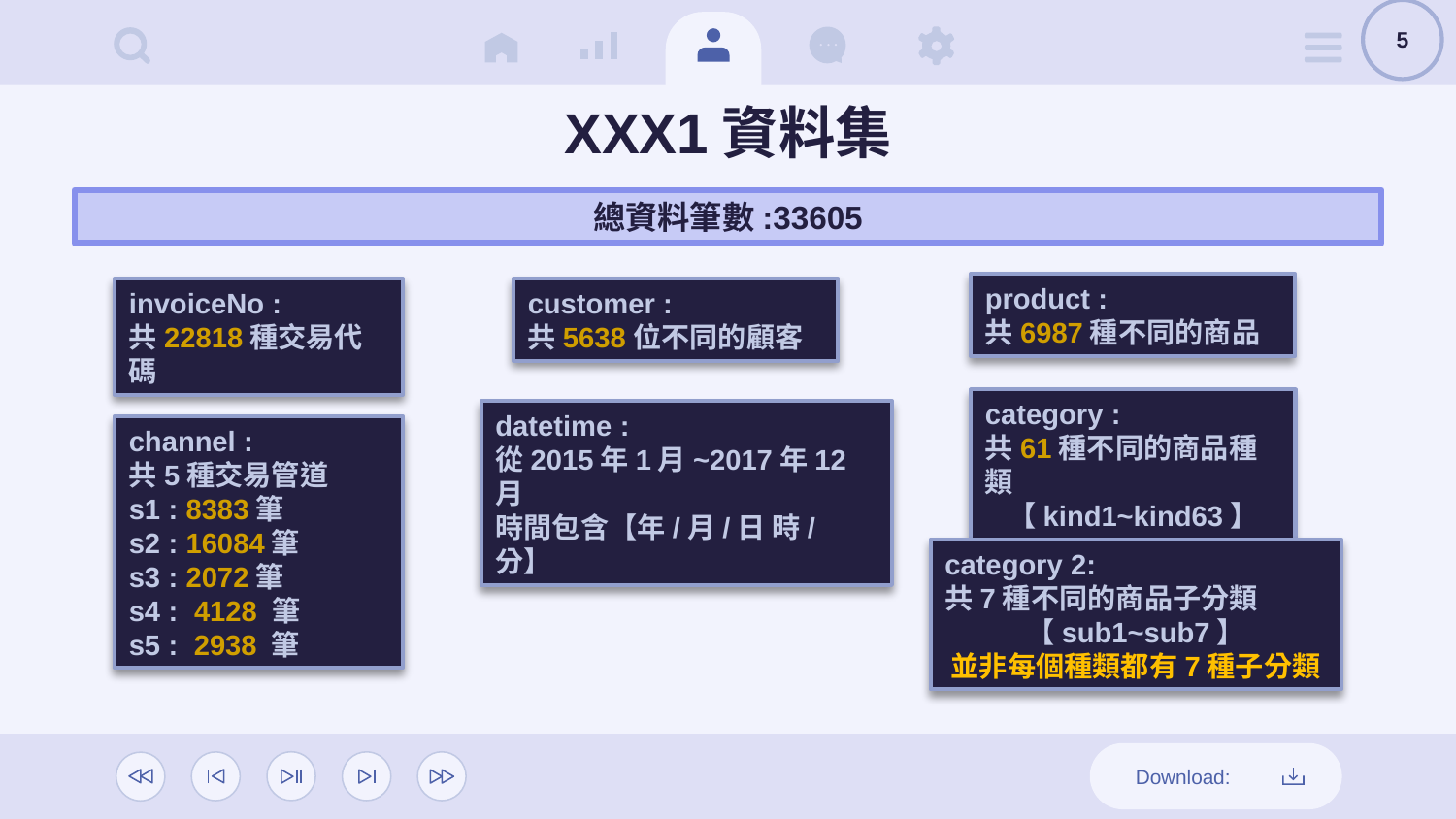

5
XXX1資料集
總資料筆數:33605
product :
共6987種不同的商品
invoiceNo :
共22818種交易代碼
customer :
共5638位不同的顧客
category :
共61種不同的商品種類
【kind1~kind63】
datetime :
從2015年1月~2017年12月
時間包含【年/月/日 時/分】
channel :
共5種交易管道
s1 : 8383筆
s2 : 16084筆
s3 : 2072筆
s4 :  4128 筆
s5 :  2938 筆
category 2:
共7種不同的商品子分類
【sub1~sub7】
並非每個種類都有7種子分類